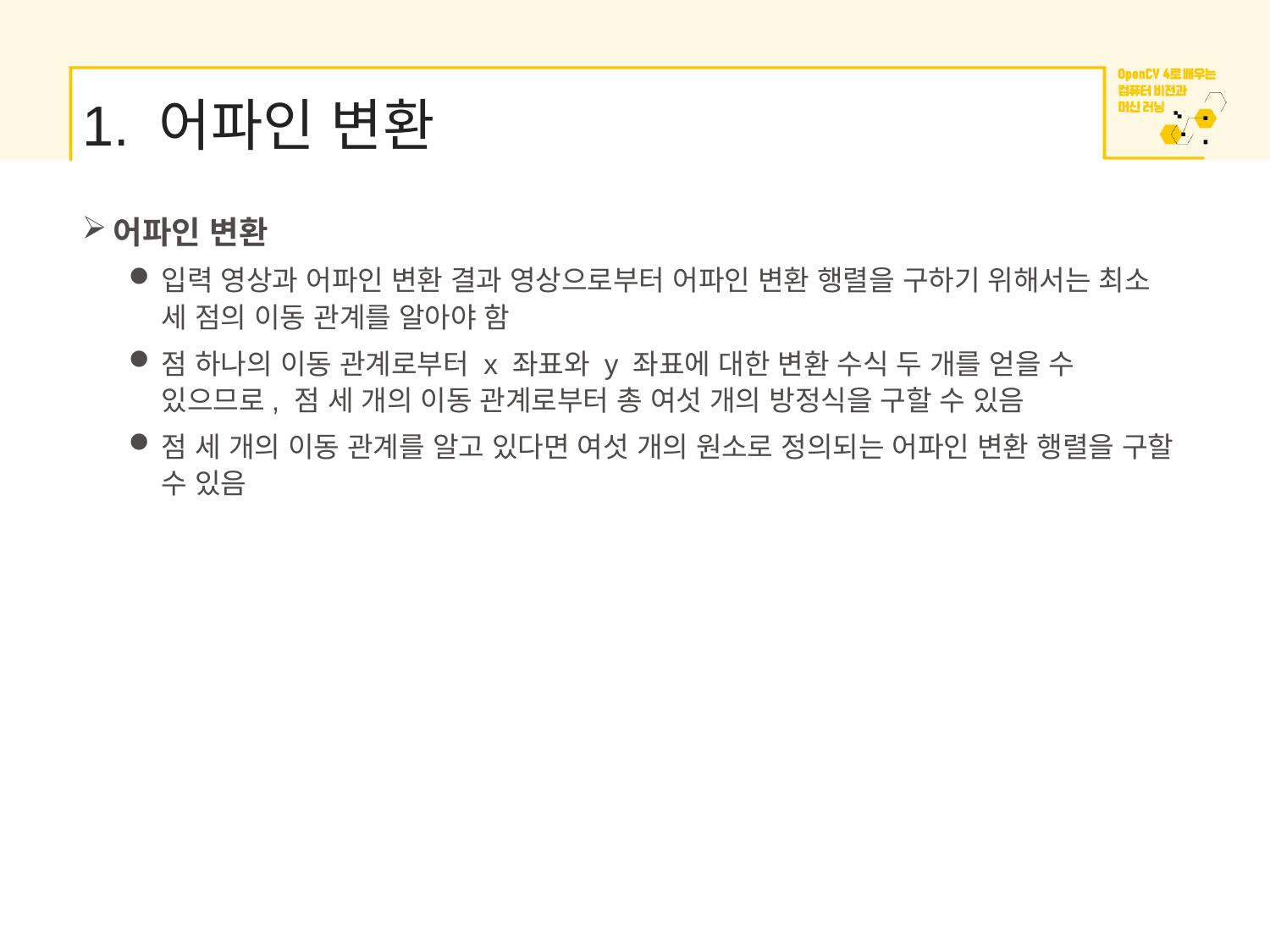

# 1. 어파인 변환
어파인 변환
입력 영상과 어파인 변환 결과 영상으로부터 어파인 변환 행렬을 구하기 위해서는 최소 세 점의 이동 관계를 알아야 함
점 하나의 이동 관계로부터 x 좌표와 y 좌표에 대한 변환 수식 두 개를 얻을 수 있으므로, 점 세 개의 이동 관계로부터 총 여섯 개의 방정식을 구할 수 있음
점 세 개의 이동 관계를 알고 있다면 여섯 개의 원소로 정의되는 어파인 변환 행렬을 구할 수 있음